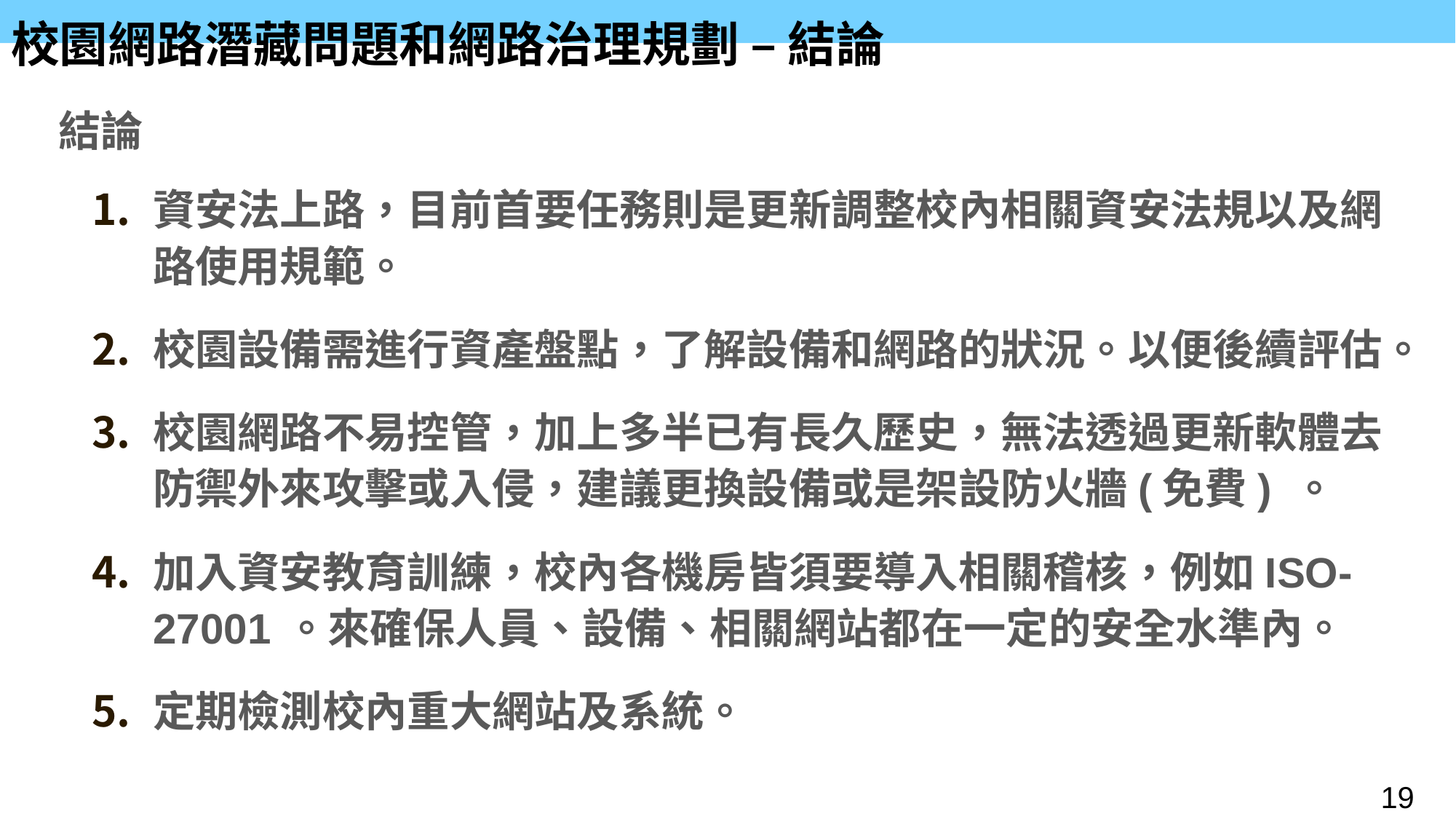

# 校園網路潛藏問題和網路治理規劃 – 結論

結論
資安法上路，目前首要任務則是更新調整校內相關資安法規以及網路使用規範。
校園設備需進行資產盤點，了解設備和網路的狀況。以便後續評估。
校園網路不易控管，加上多半已有長久歷史，無法透過更新軟體去防禦外來攻擊或入侵，建議更換設備或是架設防火牆(免費) 。
加入資安教育訓練，校內各機房皆須要導入相關稽核，例如ISO-27001 。來確保人員、設備、相關網站都在一定的安全水準內。
定期檢測校內重大網站及系統。

19